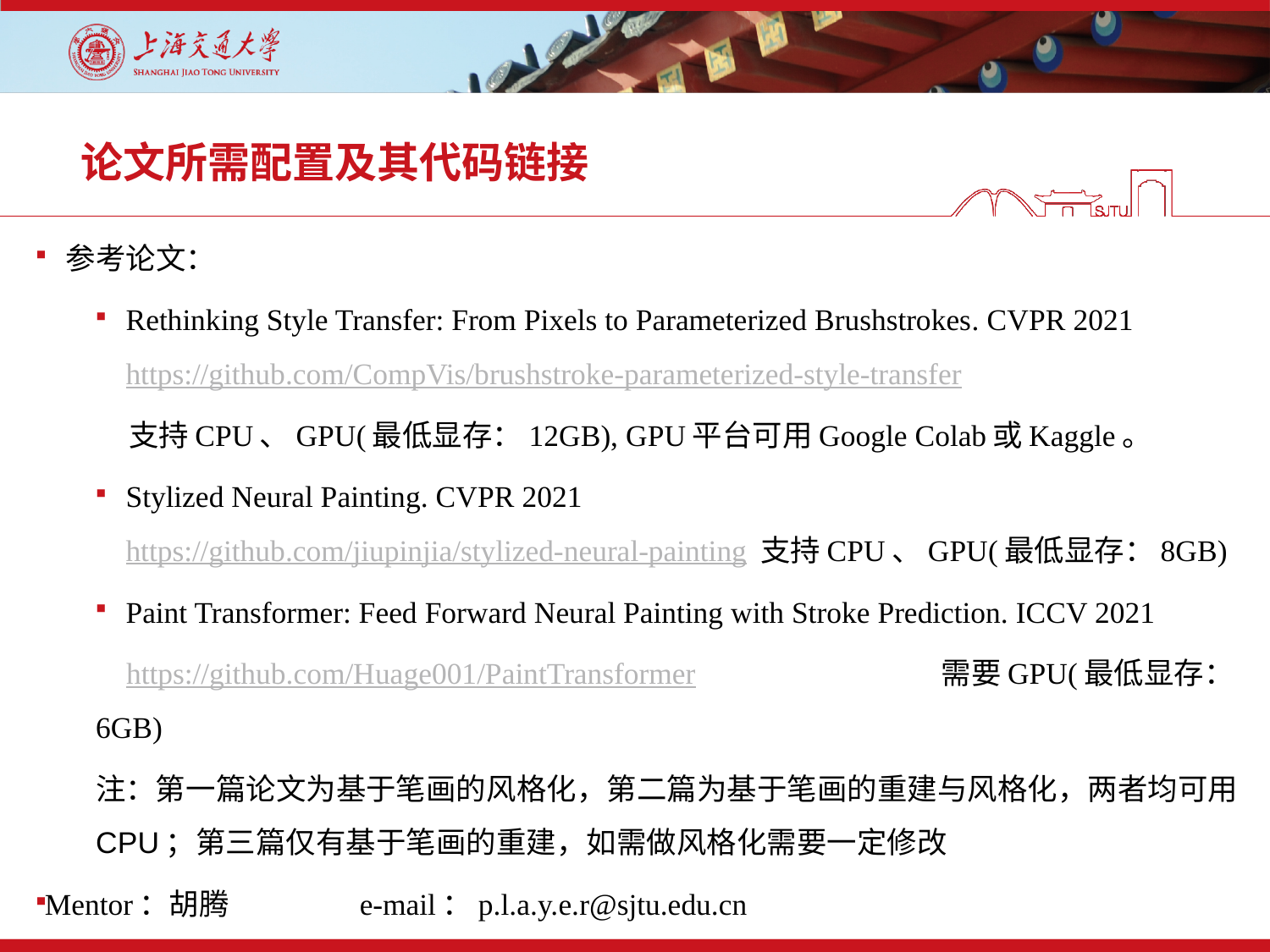

# 论文所需配置及其代码链接
参考论文：
Rethinking Style Transfer: From Pixels to Parameterized Brushstrokes. CVPR 2021  https://github.com/CompVis/brushstroke-parameterized-style-transfer
    支持CPU、GPU(最低显存：12GB), GPU平台可用Google Colab或Kaggle。
Stylized Neural Painting. CVPR 2021      		     https://github.com/jiupinjia/stylized-neural-painting 支持CPU、GPU(最低显存：8GB)
Paint Transformer: Feed Forward Neural Painting with Stroke Prediction. ICCV 2021
    https://github.com/Huage001/PaintTransformer       	           需要GPU(最低显存：6GB)
注：第一篇论文为基于笔画的风格化，第二篇为基于笔画的重建与风格化，两者均可用CPU；第三篇仅有基于笔画的重建，如需做风格化需要一定修改
Mentor：胡腾		e-mail：p.l.a.y.e.r@sjtu.edu.cn